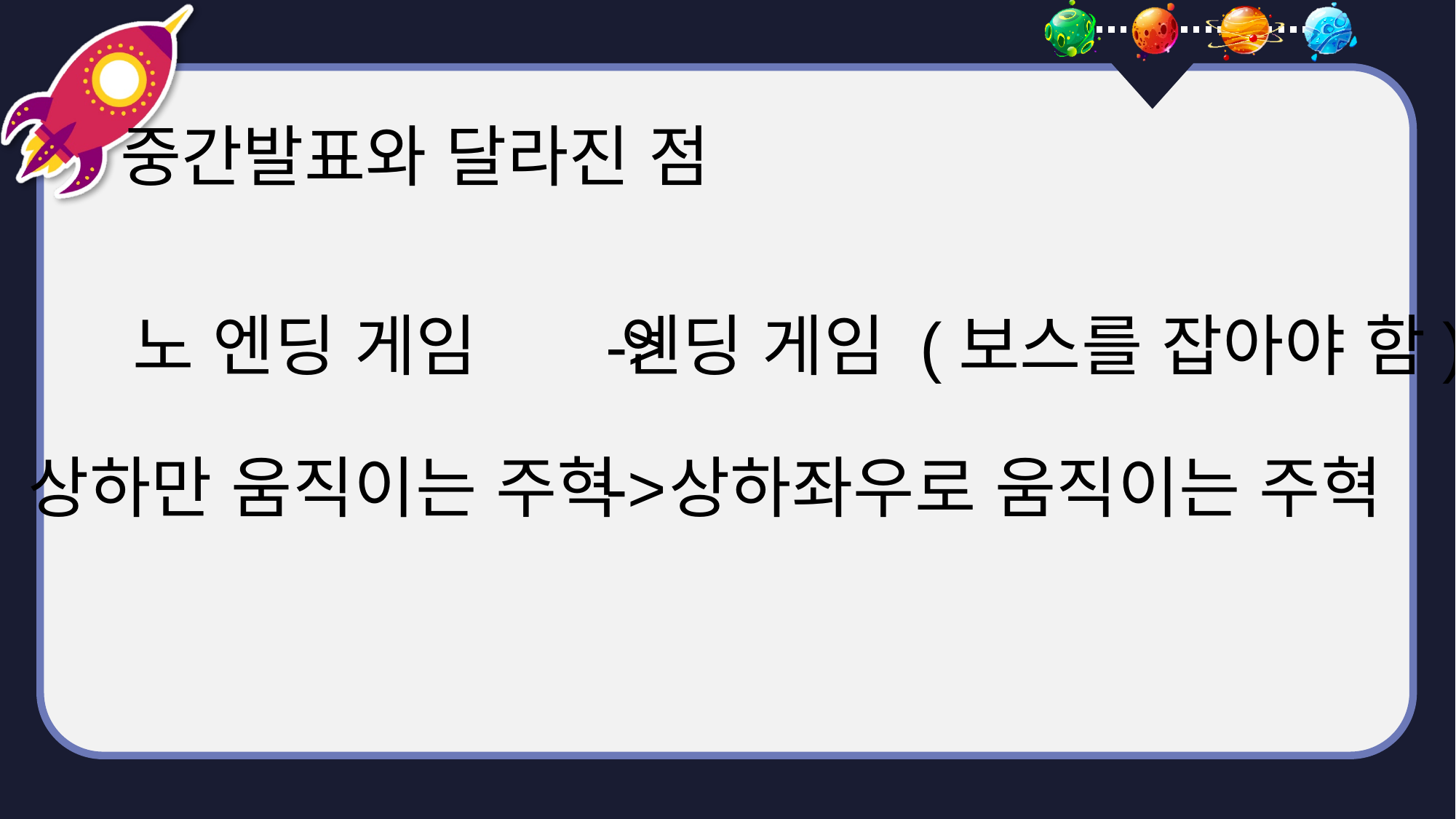

중간발표와 달라진 점
엔딩 게임 (보스를 잡아야 함)
노 엔딩 게임
->
상하만 움직이는 주혁
->
상하좌우로 움직이는 주혁